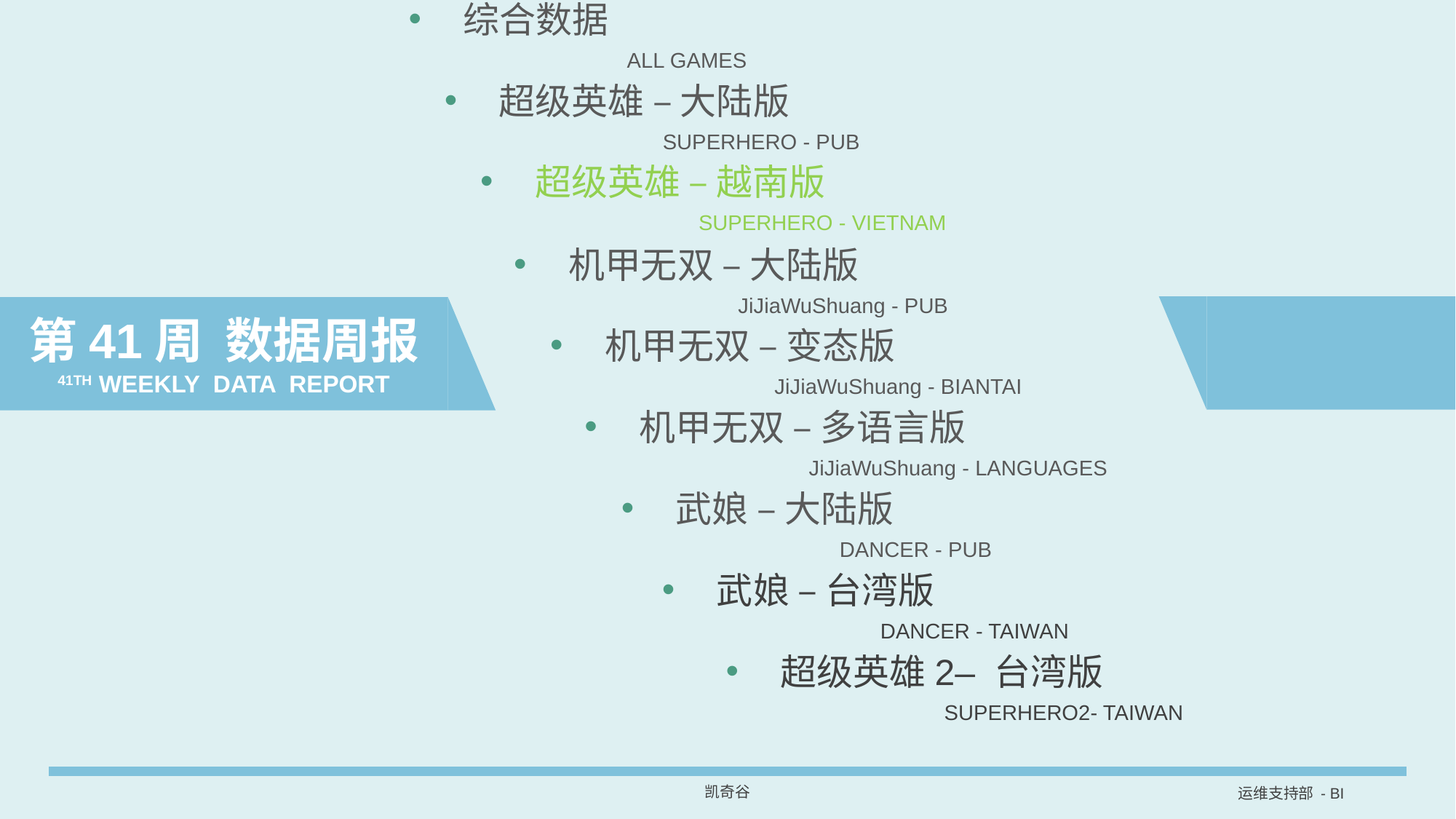

综合数据
		ALL GAMES
超级英雄 – 大陆版
		SUPERHERO - PUB
超级英雄 – 越南版
		SUPERHERO - VIETNAM
机甲无双 – 大陆版
		 JiJiaWuShuang - PUB
机甲无双 – 变态版
		 JiJiaWuShuang - BIANTAI
机甲无双 – 多语言版
		 JiJiaWuShuang - LANGUAGES
武娘 – 大陆版
		DANCER - PUB
武娘 – 台湾版
		DANCER - TAIWAN
超级英雄2– 台湾版
		SUPERHERO2- TAIWAN

凯奇谷
运维支持部 - BI